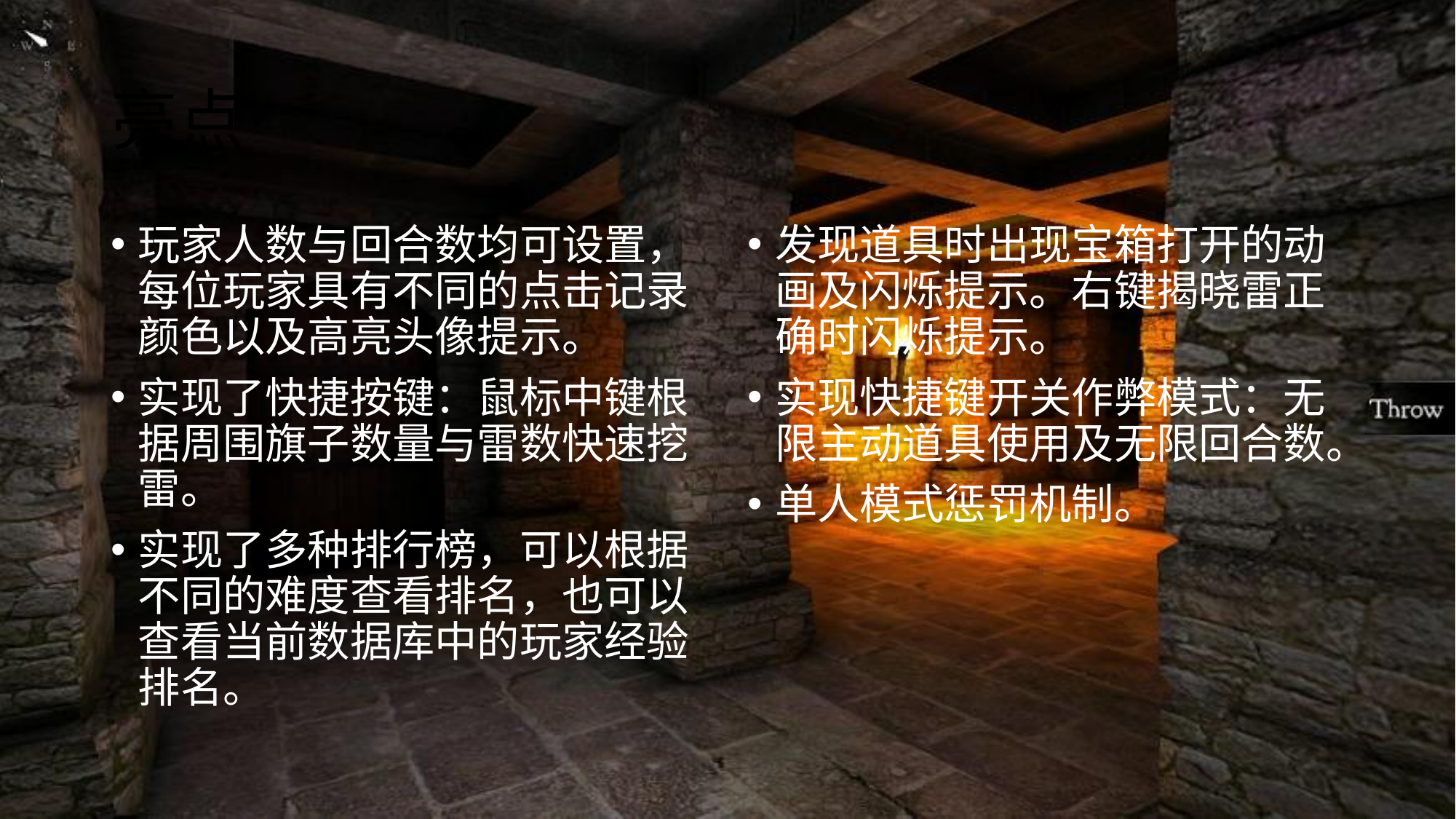

# 亮点
玩家人数与回合数均可设置，每位玩家具有不同的点击记录颜色以及高亮头像提示。
实现了快捷按键：鼠标中键根据周围旗子数量与雷数快速挖雷。
实现了多种排行榜，可以根据不同的难度查看排名，也可以查看当前数据库中的玩家经验排名。
发现道具时出现宝箱打开的动画及闪烁提示。右键揭晓雷正确时闪烁提示。
实现快捷键开关作弊模式：无限主动道具使用及无限回合数。
单人模式惩罚机制。